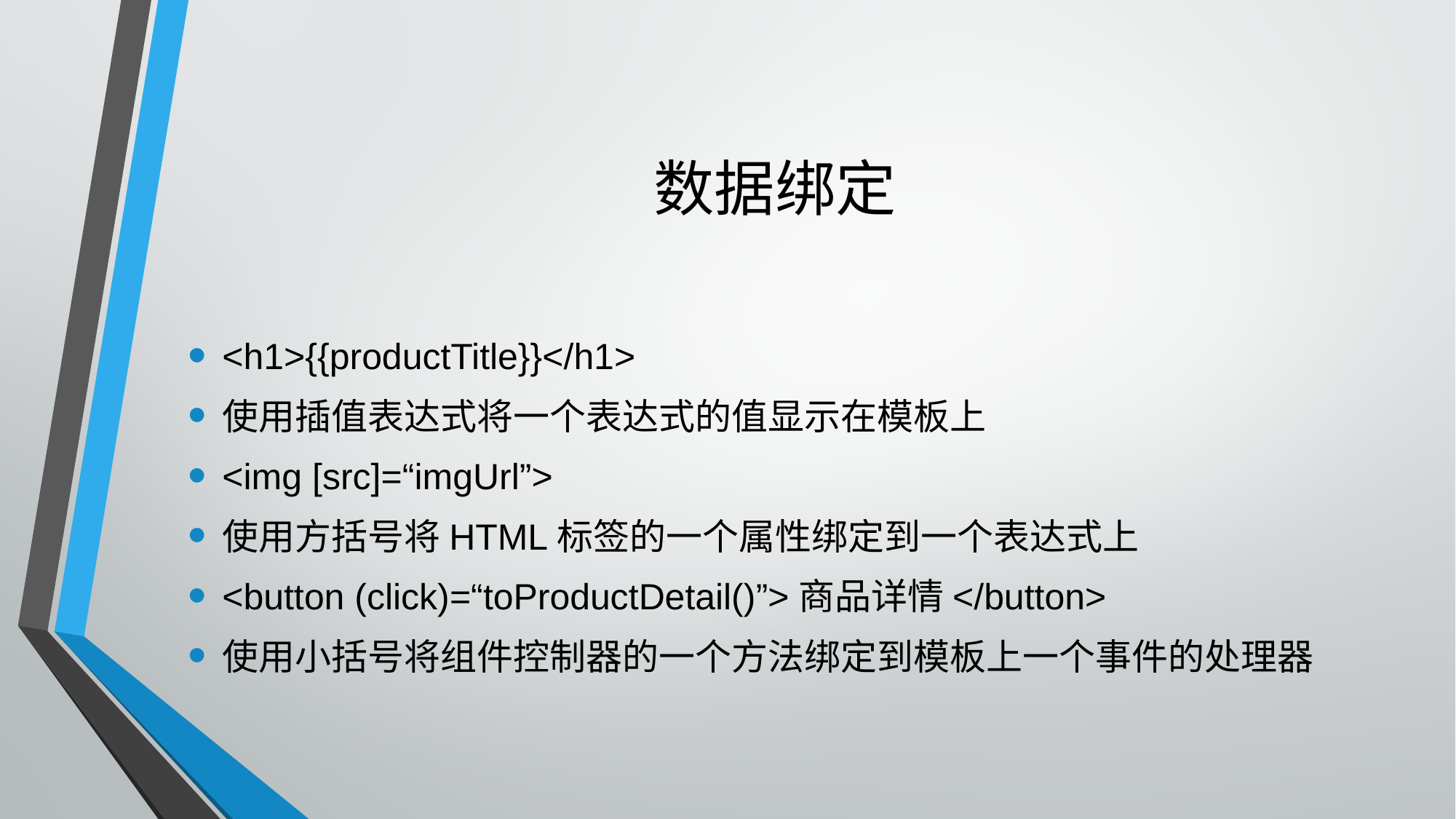

# 数据绑定
<h1>{{productTitle}}</h1>
使用插值表达式将一个表达式的值显示在模板上
<img [src]=“imgUrl”>
使用方括号将HTML标签的一个属性绑定到一个表达式上
<button (click)=“toProductDetail()”>商品详情</button>
使用小括号将组件控制器的一个方法绑定到模板上一个事件的处理器